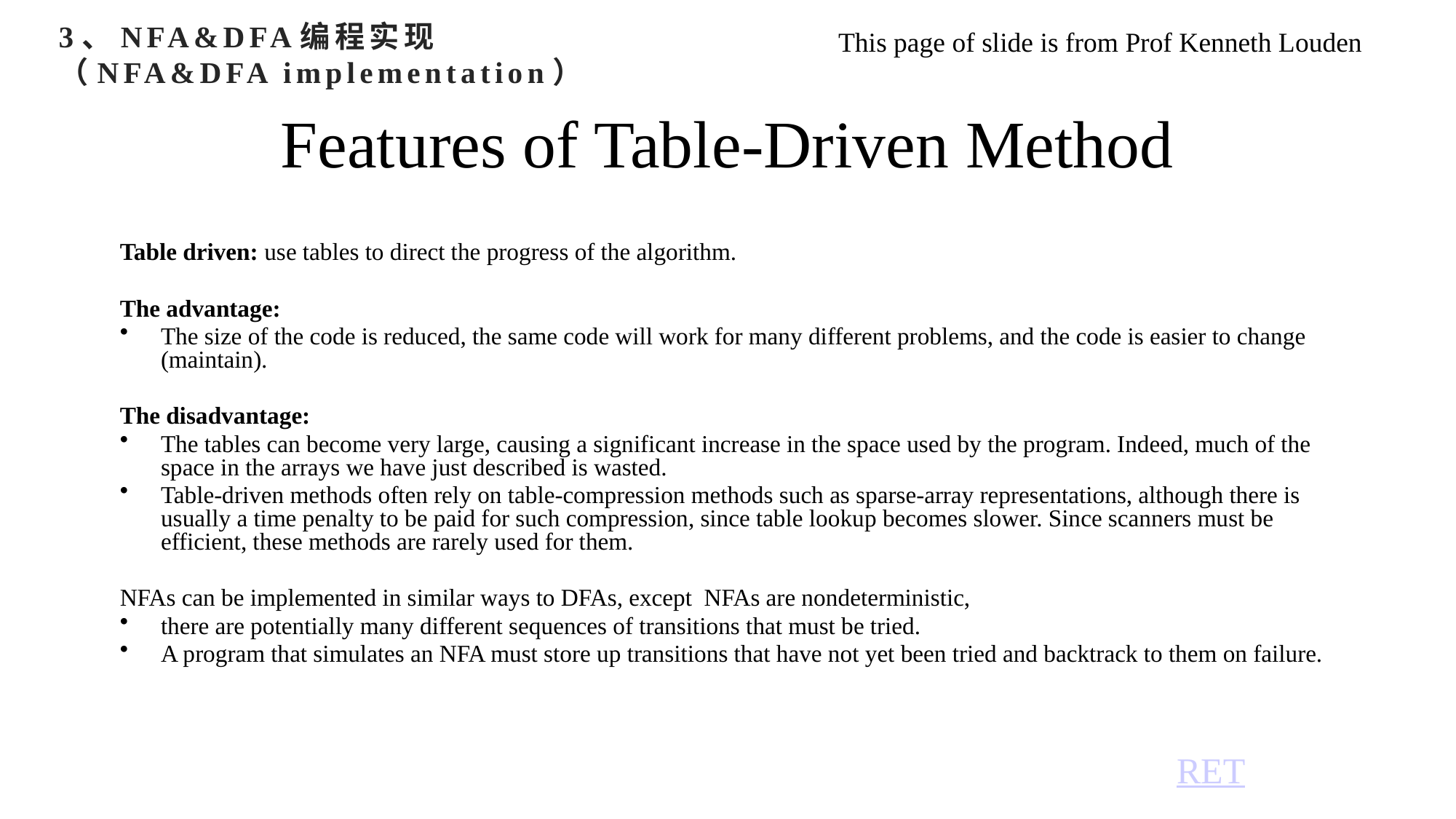

3、NFA&DFA编程实现
（NFA&DFA implementation）
This page of slide is from Prof Kenneth Louden
# Features of Table-Driven Method
Table driven: use tables to direct the progress of the algorithm.

The advantage:
The size of the code is reduced, the same code will work for many different problems, and the code is easier to change (maintain).

The disadvantage:
The tables can become very large, causing a significant increase in the space used by the program. Indeed, much of the space in the arrays we have just described is wasted.
Table-driven methods often rely on table-compression methods such as sparse-array representations, although there is usually a time penalty to be paid for such compression, since table lookup becomes slower. Since scanners must be efficient, these methods are rarely used for them.

NFAs can be implemented in similar ways to DFAs, except  NFAs are nondeterministic,
there are potentially many different sequences of transitions that must be tried.
A program that simulates an NFA must store up transitions that have not yet been tried and backtrack to them on failure.
RET